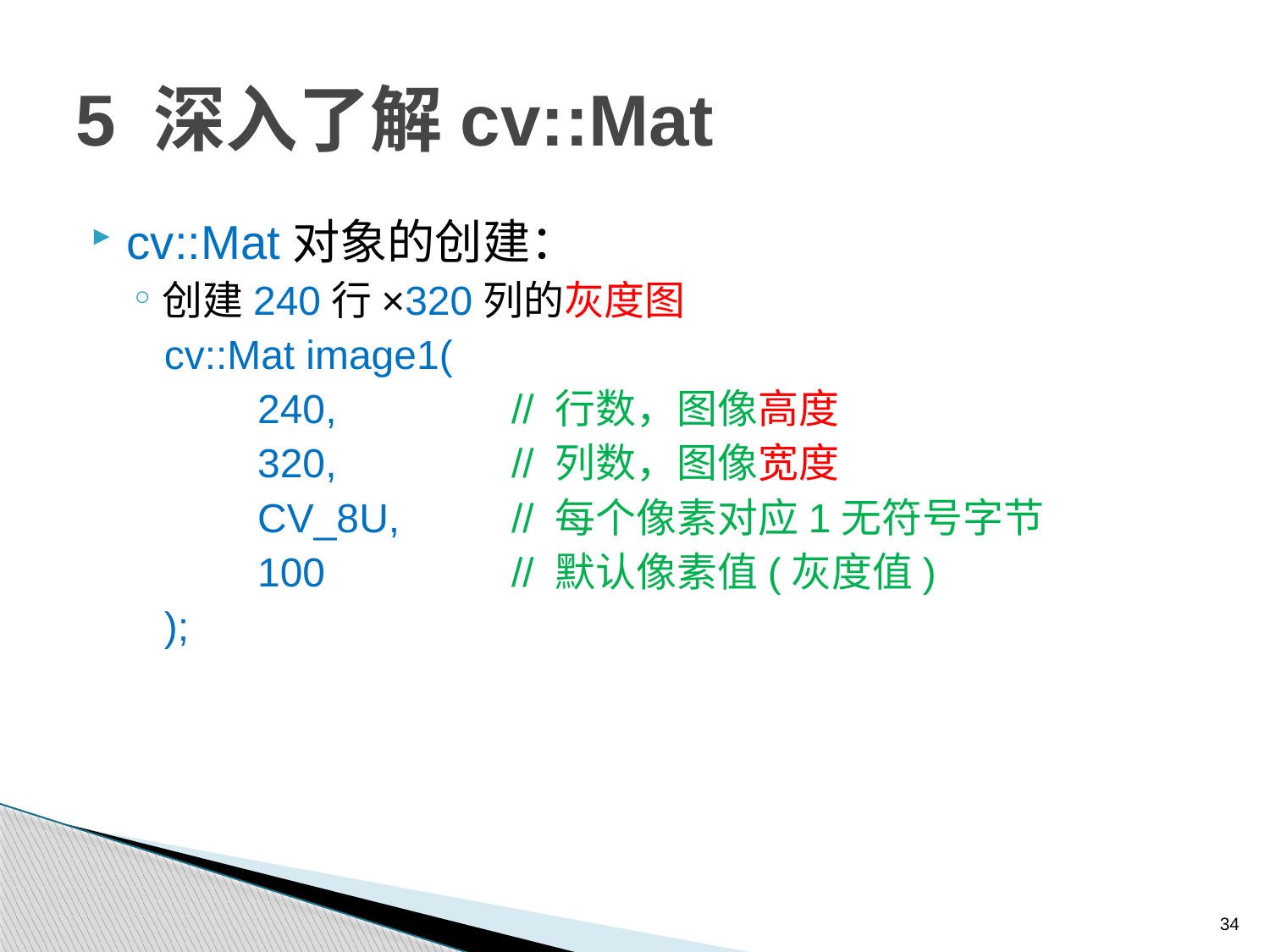

# 5 深入了解cv::Mat
cv::Mat对象的创建：
创建240行×320列的灰度图
   cv::Mat image1(
	240,  		// 行数，图像高度
	320,  		// 列数，图像宽度
	CV_8U, 	// 每个像素对应1无符号字节
	100		// 默认像素值(灰度值)
   );

34